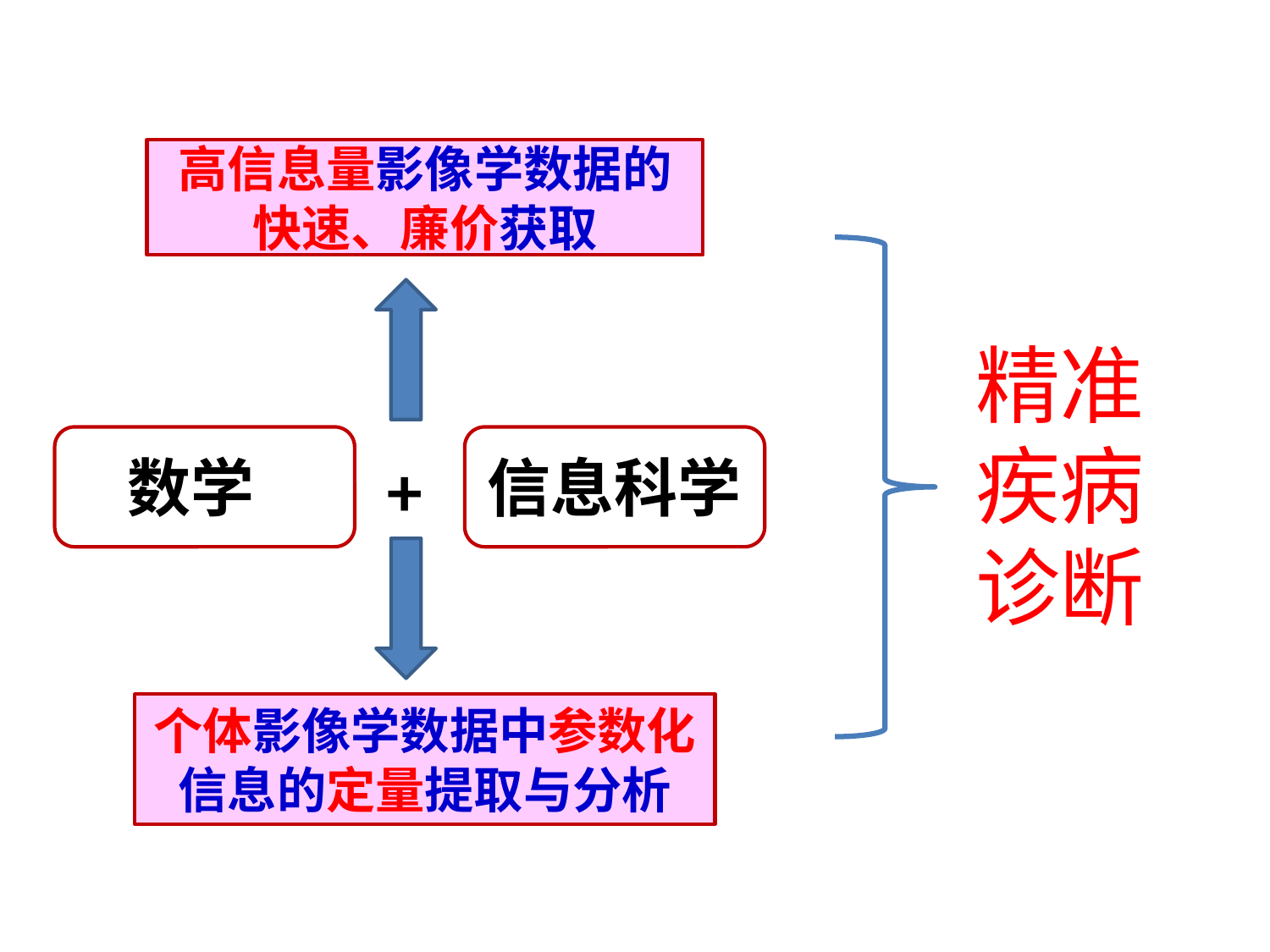

高信息量影像学数据的快速、廉价获取

精准
疾病诊断

+
数学
信息科学

# 个体影像学数据中参数化信息的定量提取与分析